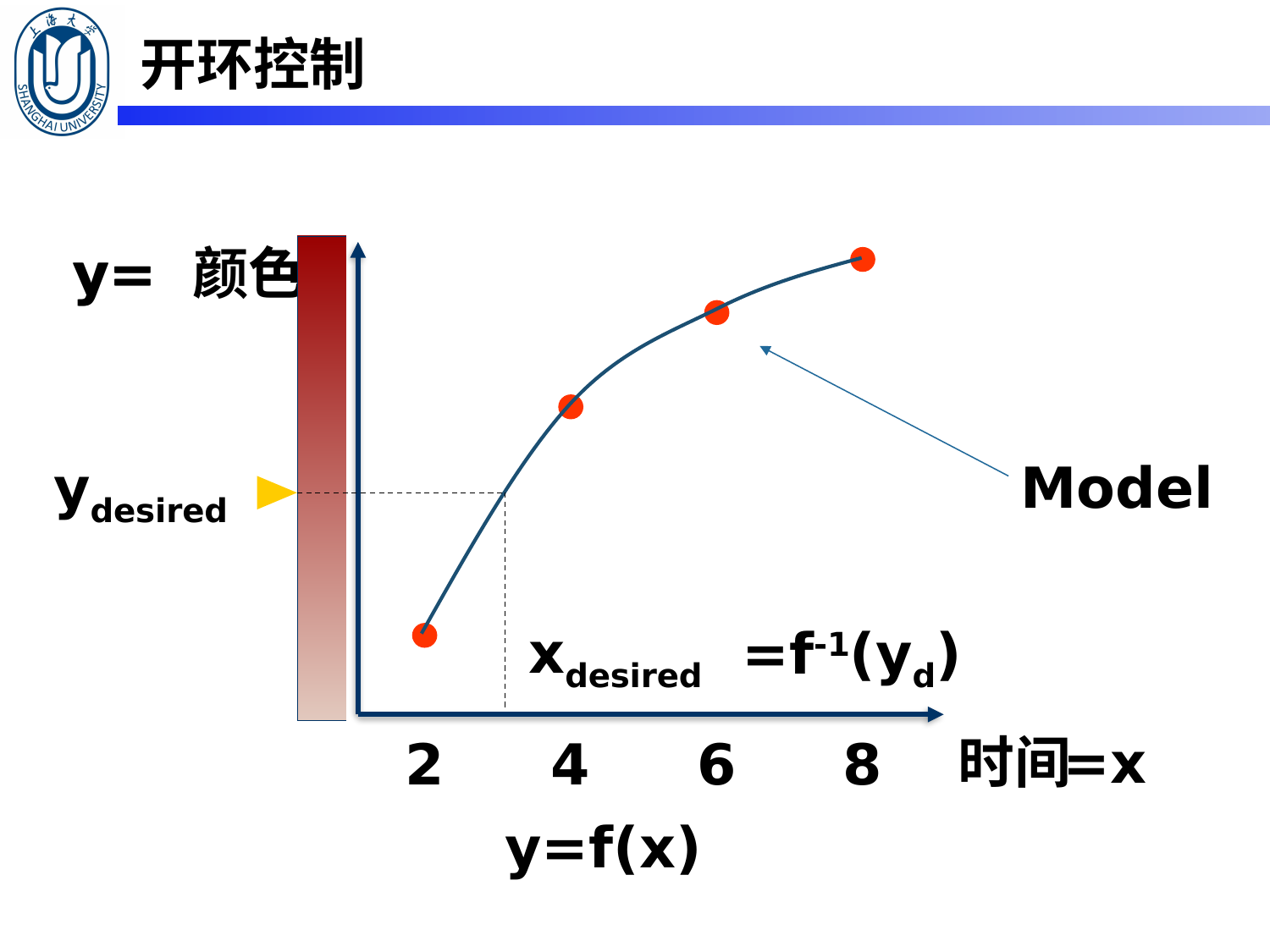

# 开环控制
y=
y=
=x
颜色

时间
2
4
6
8
ydesired

Model
xdesired
=f-1(yd)
y=f(x)